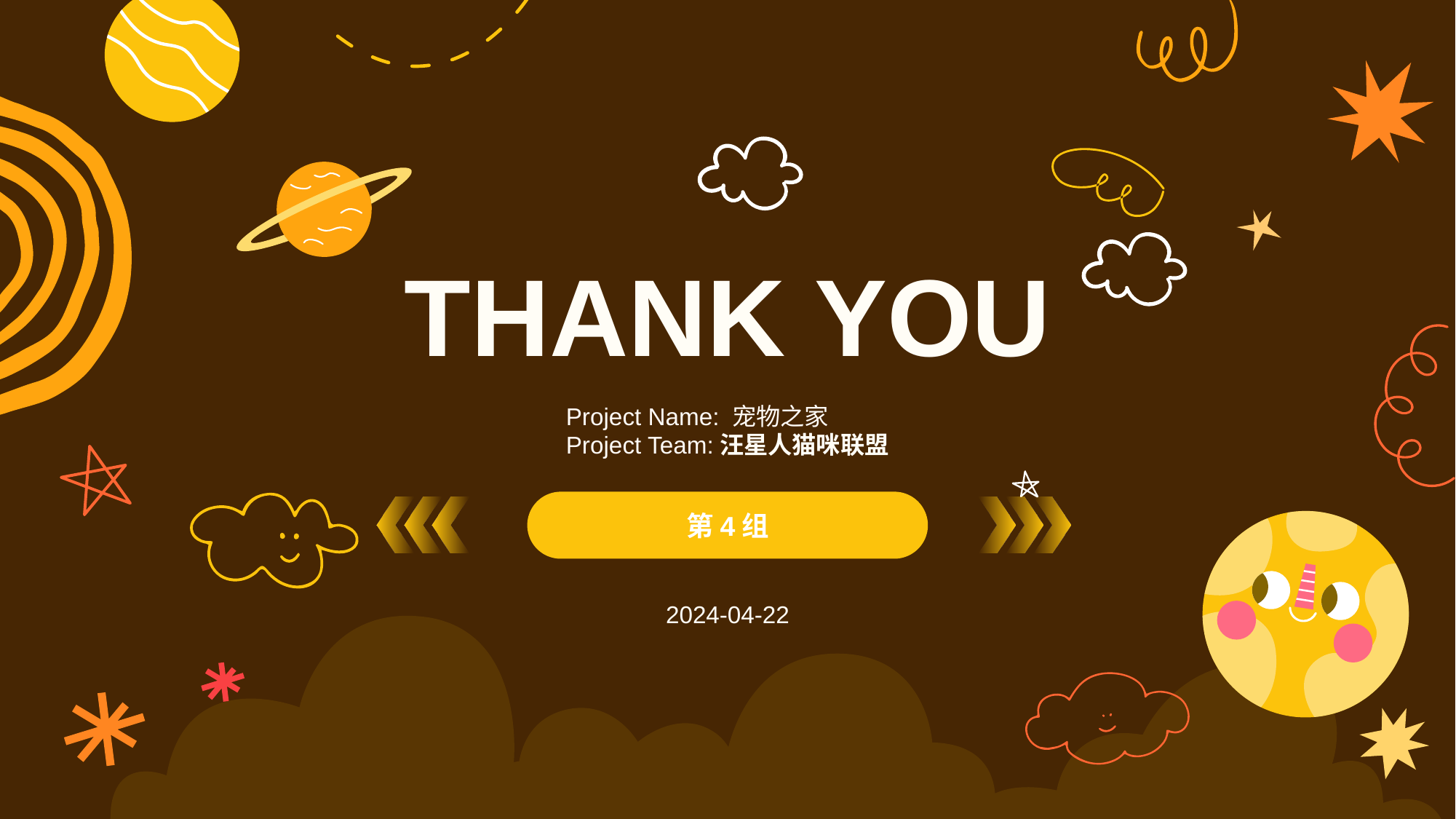

THANK YOU

Project Name: 宠物之家
Project Team:汪星人猫咪联盟

第4组

2024-04-22